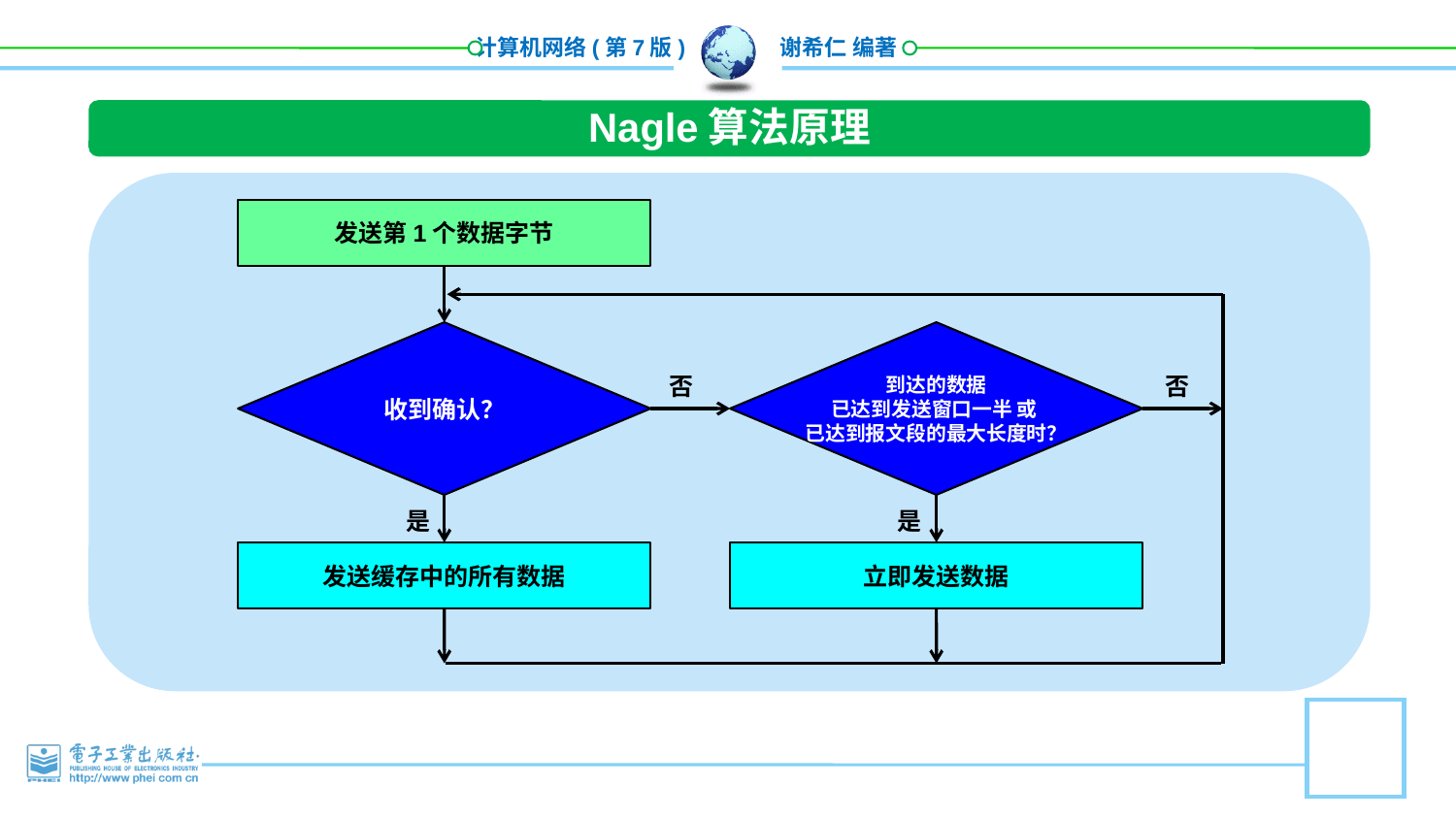

Nagle算法原理

发送第1个数据字节
到达的数据
已达到发送窗口一半 或
已达到报文段的最大长度时？
收到确认？
否
否
是
是
发送缓存中的所有数据
立即发送数据